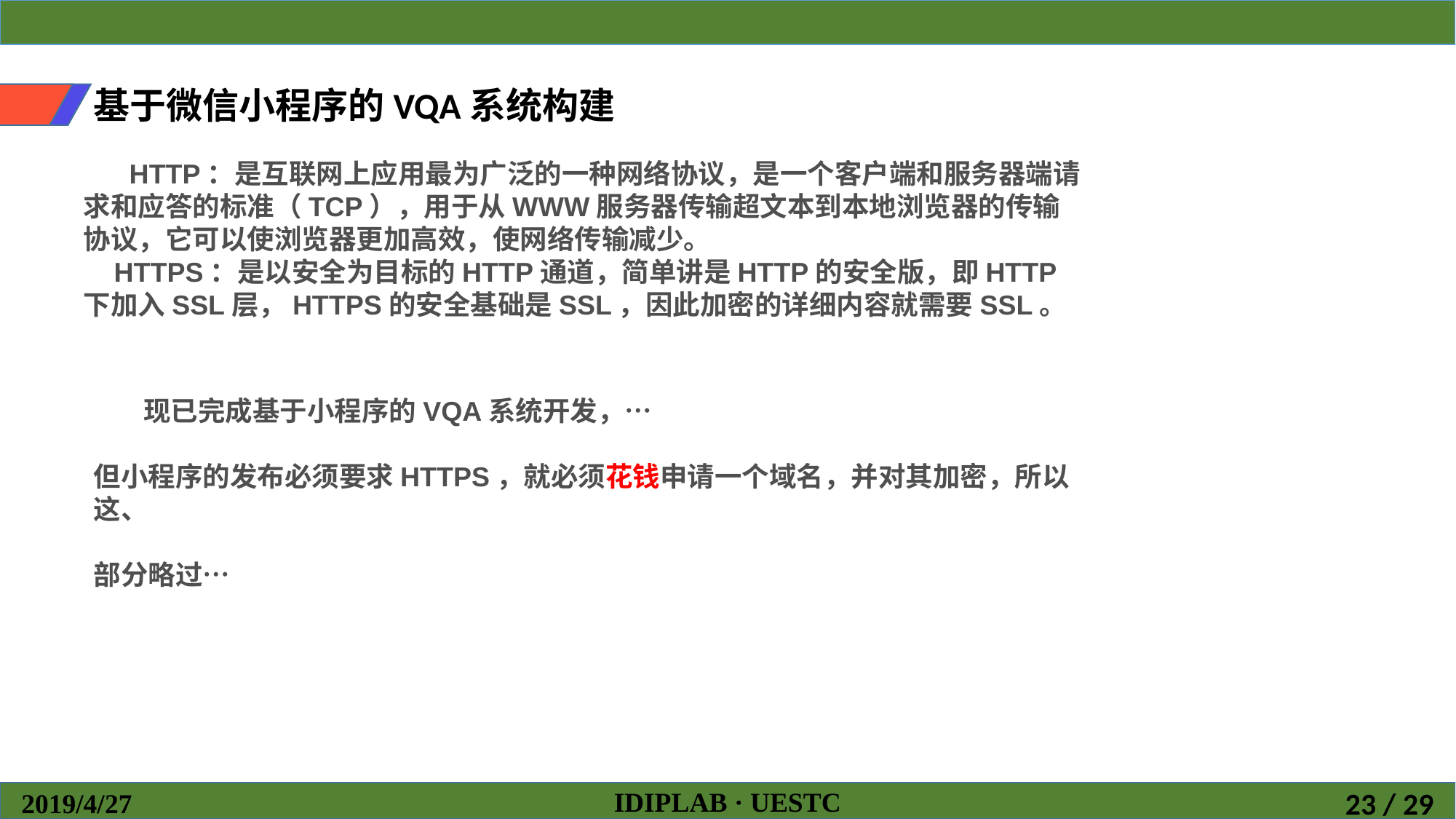

基于微信小程序的VQA系统构建

      HTTP：是互联网上应用最为广泛的一种网络协议，是一个客户端和服务器端请求和应答的标准（TCP），用于从WWW服务器传输超文本到本地浏览器的传输协议，它可以使浏览器更加高效，使网络传输减少。
    HTTPS：是以安全为目标的HTTP通道，简单讲是HTTP的安全版，即HTTP下加入SSL层，HTTPS的安全基础是SSL，因此加密的详细内容就需要SSL。
       现已完成基于小程序的VQA系统开发，…

但小程序的发布必须要求HTTPS，就必须花钱申请一个域名，并对其加密，所以这、

部分略过…

IDIPLAB · UESTC
2019/4/27
23 / 29